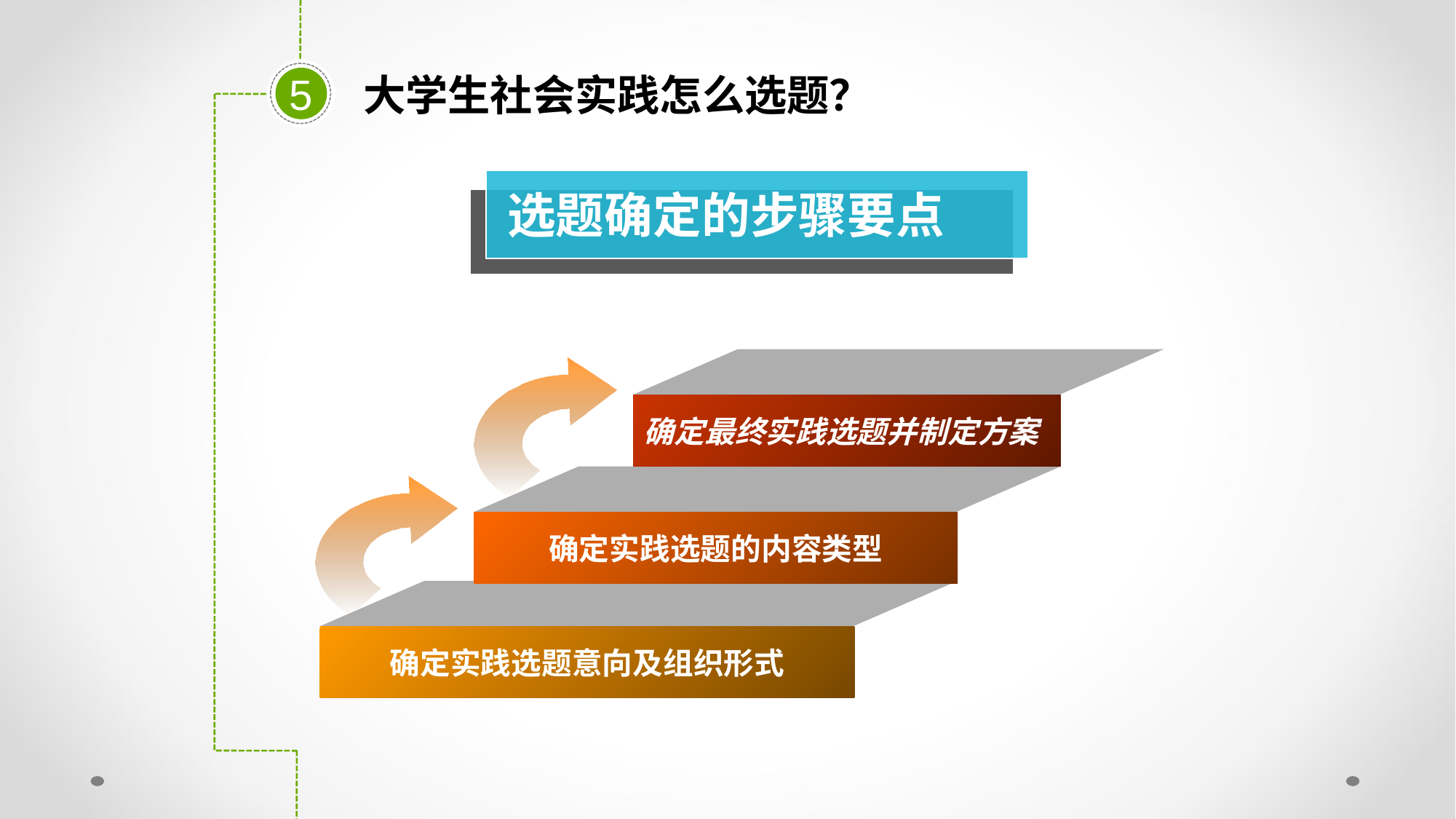

大学生社会实践怎么选题？

5

选题确定的步骤要点

确定最终实践选题并制定方案

确定实践选题的内容类型

确定实践选题意向及组织形式